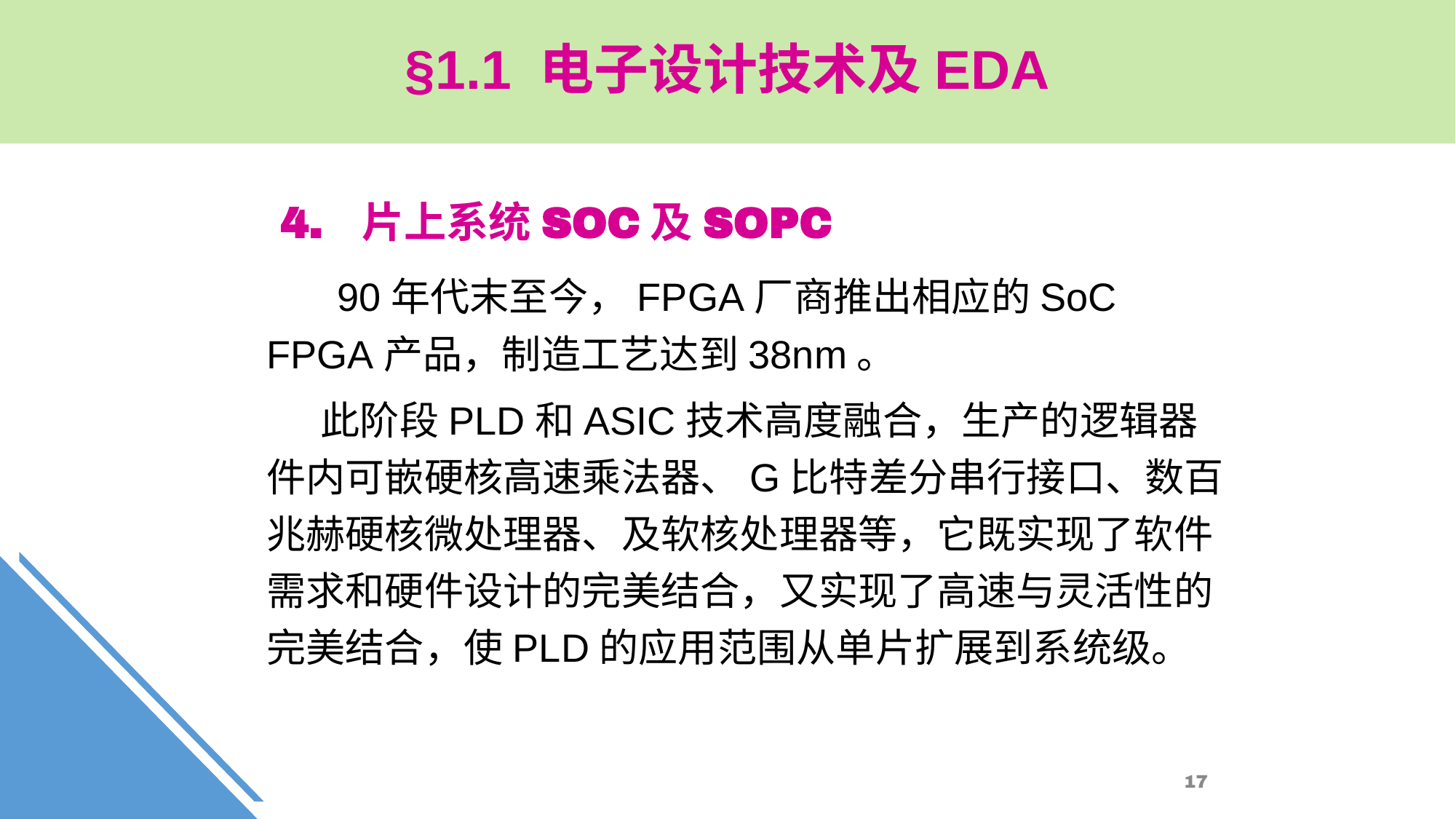

§1.1 电子设计技术及EDA
 4.  片上系统SOC及SOPC
     90年代末至今，FPGA厂商推出相应的SoC FPGA产品，制造工艺达到38nm。
     此阶段PLD和ASIC技术高度融合，生产的逻辑器件内可嵌硬核高速乘法器、G比特差分串行接口、数百兆赫硬核微处理器、及软核处理器等，它既实现了软件需求和硬件设计的完美结合，又实现了高速与灵活性的完美结合，使PLD的应用范围从单片扩展到系统级。

17